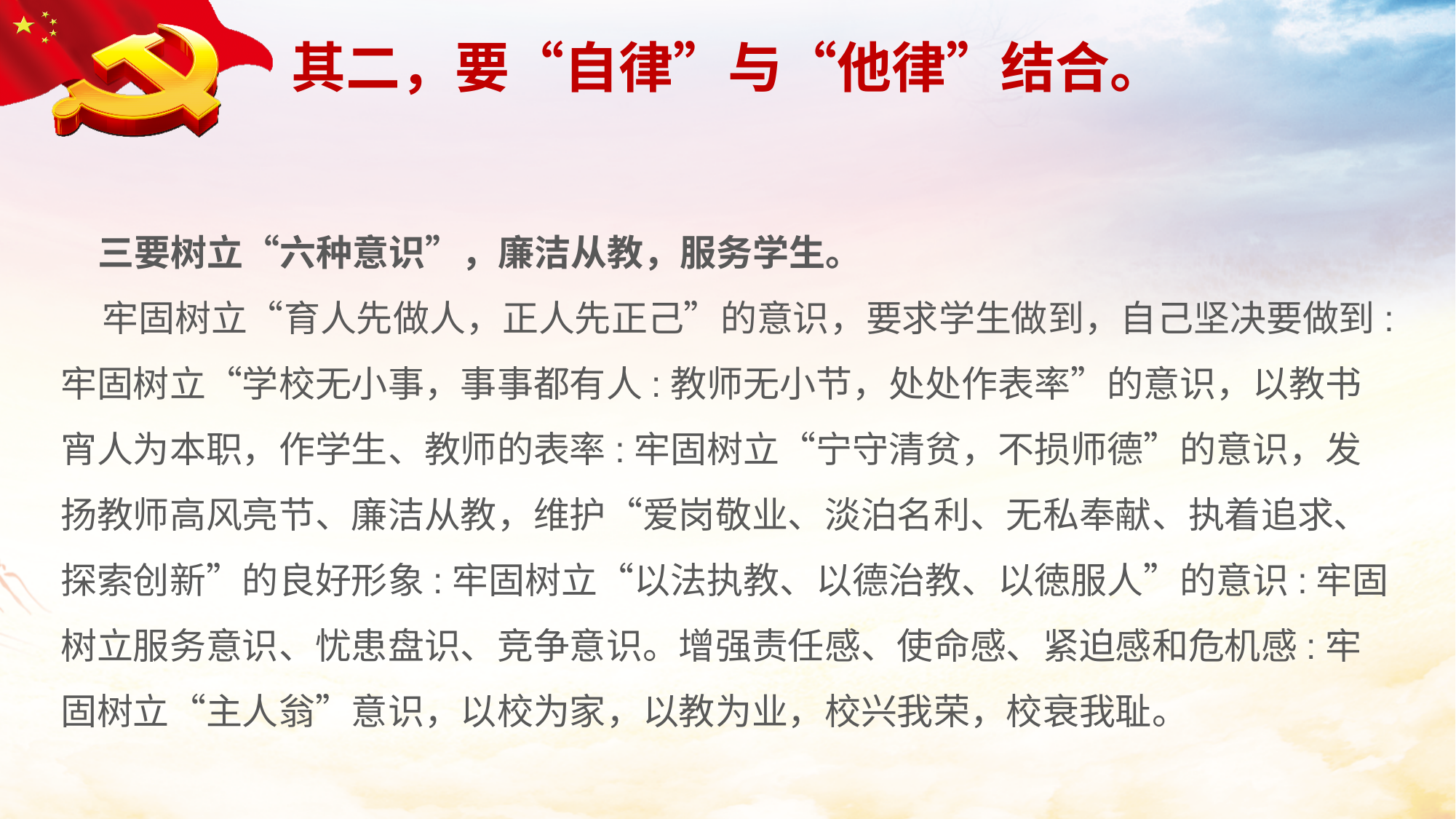

其二，要“自律”与“他律”结合。
     三要树立“六种意识”，廉洁从教，服务学生。
    牢固树立“育人先做人，正人先正己”的意识，要求学生做到，自己坚决要做到:牢固树立“学校无小事，事事都有人:教师无小节，处处作表率”的意识，以教书宵人为本职，作学生、教师的表率:牢固树立“宁守清贫，不损师德”的意识，发扬教师高风亮节、廉洁从教，维护“爱岗敬业、淡泊名利、无私奉献、执着追求、探索创新”的良好形象:牢固树立“以法执教、以德治教、以徳服人”的意识:牢固树立服务意识、忧患盘识、竞争意识。增强责任感、使命感、紧迫感和危机感:牢固树立“主人翁”意识，以校为家，以教为业，校兴我荣，校衰我耻。